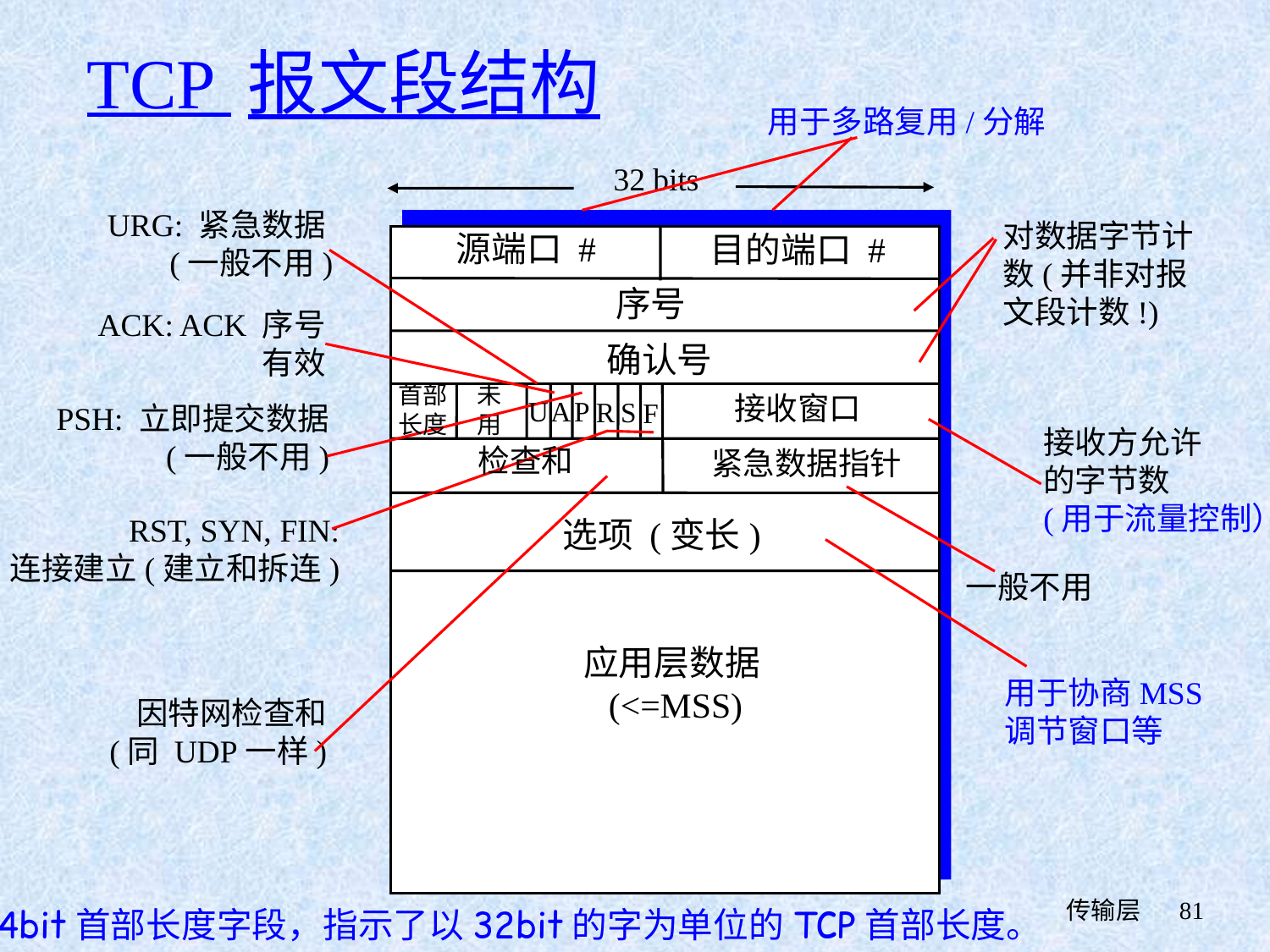

# TCP 报文段结构
用于多路复用/分解

32 bits

源端口 #
目的端口 #

序号

确认号
未
用
接收窗口

应用层数据
(<=MSS)
URG: 紧急数据
(一般不用)

对数据字节计数(并非对报文段计数!)

ACK: ACK 序号
有效

首部
长度
U
A
P
R
S
F
PSH: 立即提交数据
(一般不用)

接收方允许
的字节数
(用于流量控制）

RST, SYN, FIN:
连接建立(建立和拆连)
检查和
紧急数据指针

因特网检查和
(同 UDP一样)

一般不用
选项 (变长)

用于协商MSS
调节窗口等
 传输层
81
4bit首部长度字段，指示了以32bit的字为单位的TCP首部长度。